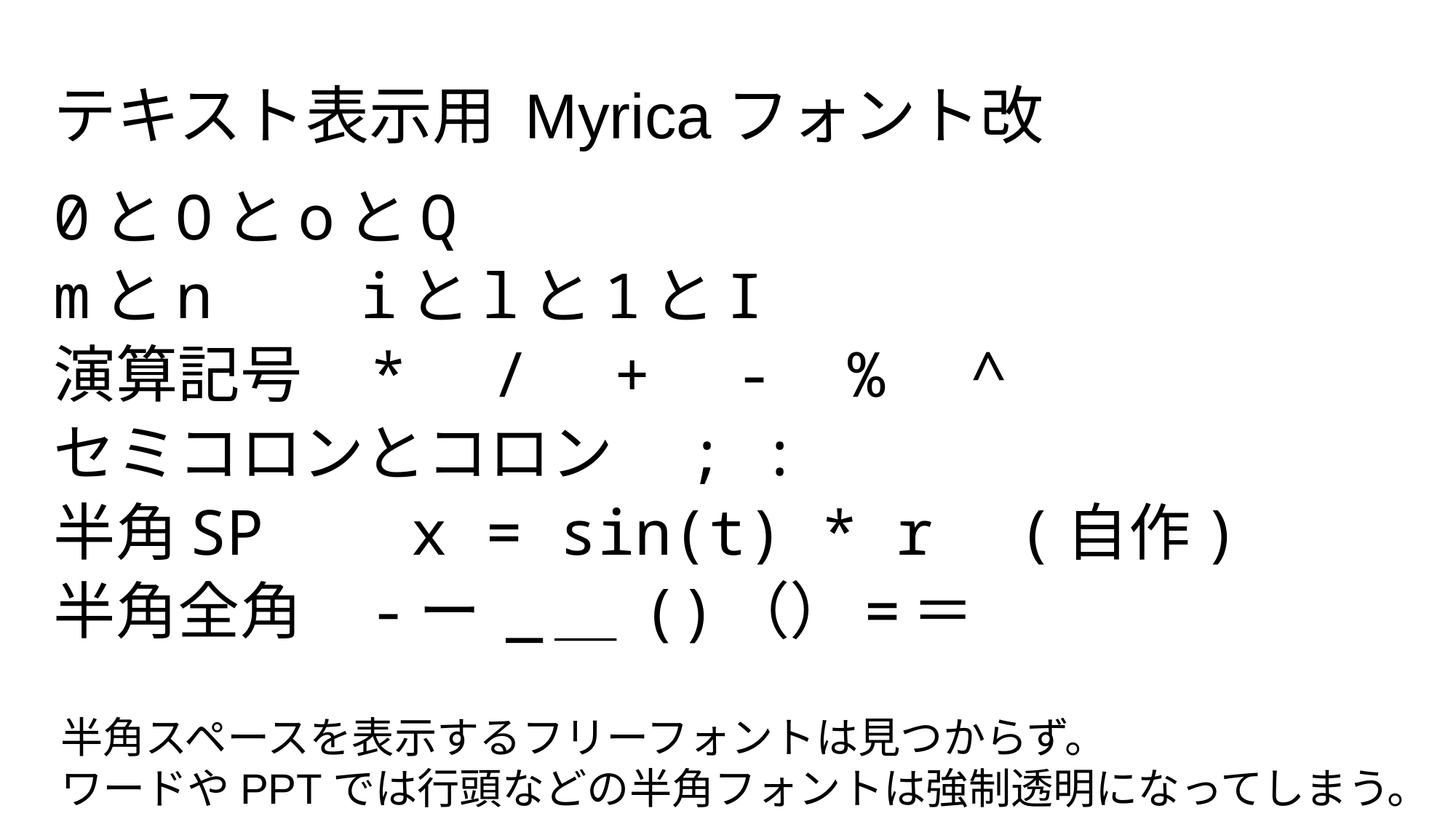

# テキスト表示用 Myricaフォント改
0とOとoとQ
mとn　　iとlと1とI
演算記号    *　/　+　-  %　^
セミコロンとコロン　; :
半角SP　　x = sin(t) * r　(自作)
半角全角    -ー _＿ ()（）=＝
半角スペースを表示するフリーフォントは見つからず。
ワードやPPTでは行頭などの半角フォントは強制透明になってしまう。